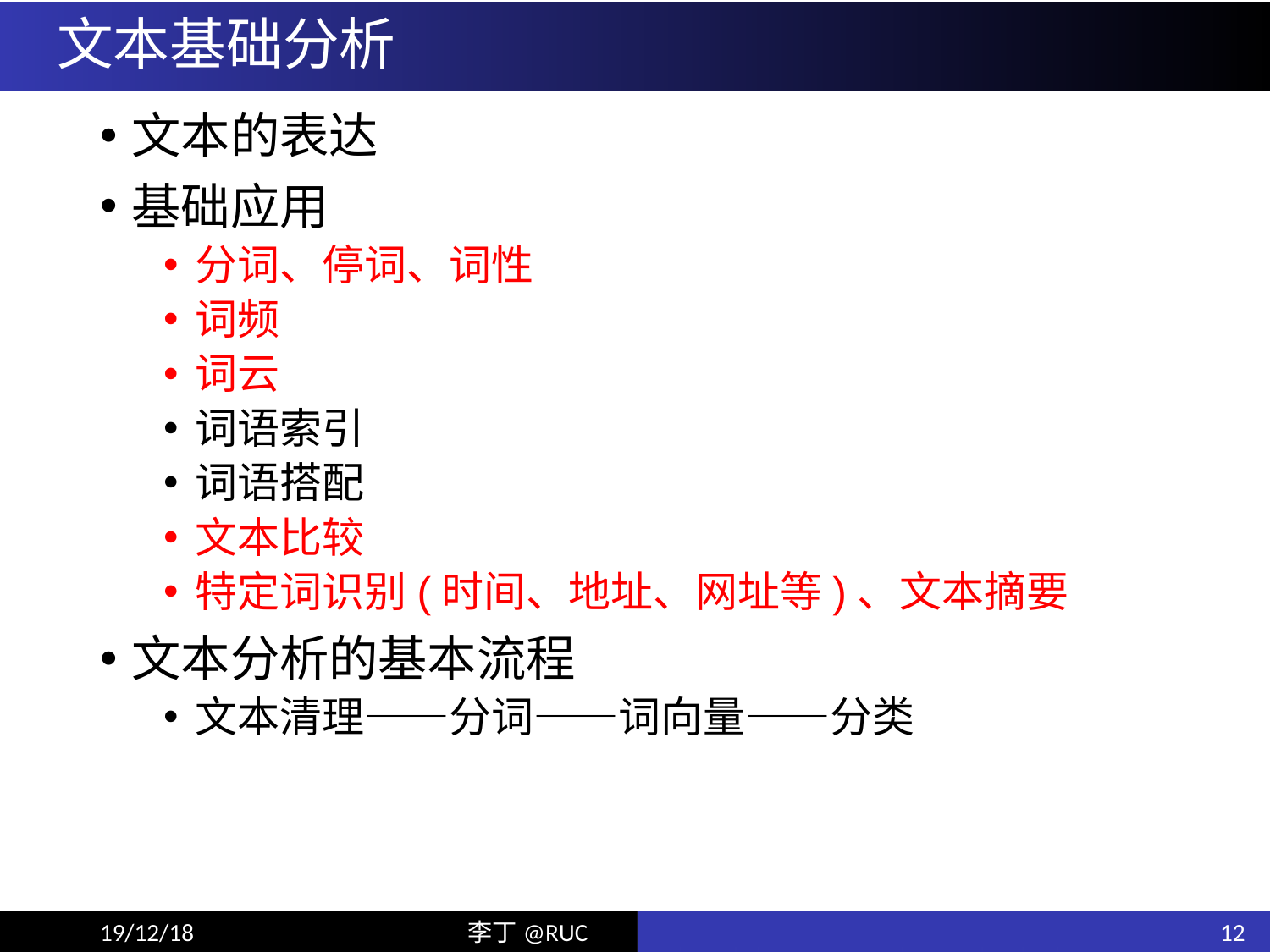

# 文本基础分析
文本的表达
基础应用
分词、停词、词性
词频
词云
词语索引
词语搭配
文本比较
特定词识别(时间、地址、网址等)、文本摘要
文本分析的基本流程
文本清理——分词——词向量——分类
12
19/12/18
李丁@RUC